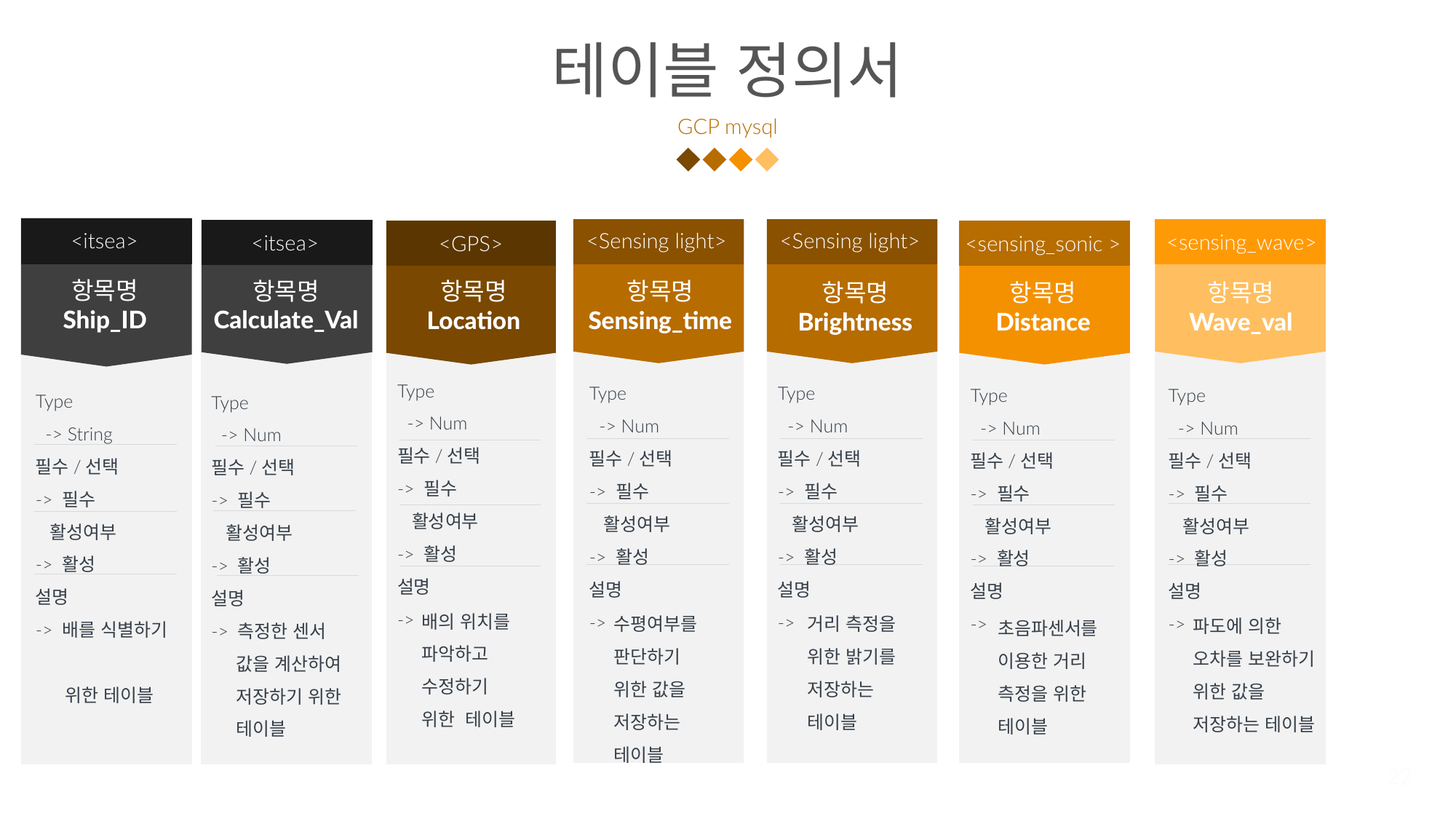

# 테이블 정의서
GCP mysql

<itsea>
항목명
Ship_ID

Type
  -> String
필수/선택
-> 필수
  활성여부
-> 활성
설명
-> 배를 식별하기
     위한 테이블

<Sensing light>

<Sensing light>

<itsea>
항목명
Calculate_Val
Type
  -> Num
필수/선택
-> 필수
  활성여부
-> 활성
설명
-> 측정한 센서
    값을 계산하여
    저장하기 위한
    테이블

<GPS>

<sensing_sonic >

<sensing_wave>
항목명
Location
항목명
Sensing_time
항목명
Brightness
항목명
Distance
항목명
Wave_val

Type
  -> Num
필수/선택
-> 필수
  활성여부
-> 활성
설명
->
Type
  -> Num
필수/선택
-> 필수
  활성여부
-> 활성
설명
->
Type
  -> Num
필수/선택
-> 필수
  활성여부
-> 활성
설명
->
Type
  -> Num
필수/선택
-> 필수
  활성여부
-> 활성
설명
->
Type
  -> Num
필수/선택
-> 필수
  활성여부
-> 활성
설명
->
배의 위치를 파악하고    수정하기 위한  테이블

수평여부를
판단하기 위한 값을 저장하는 테이블

거리 측정을 위한 밝기를 저장하는 테이블
파도에 의한 오차를 보완하기 위한 값을 저장하는 테이블
초음파센서를 이용한 거리 측정을 위한 테이블
22